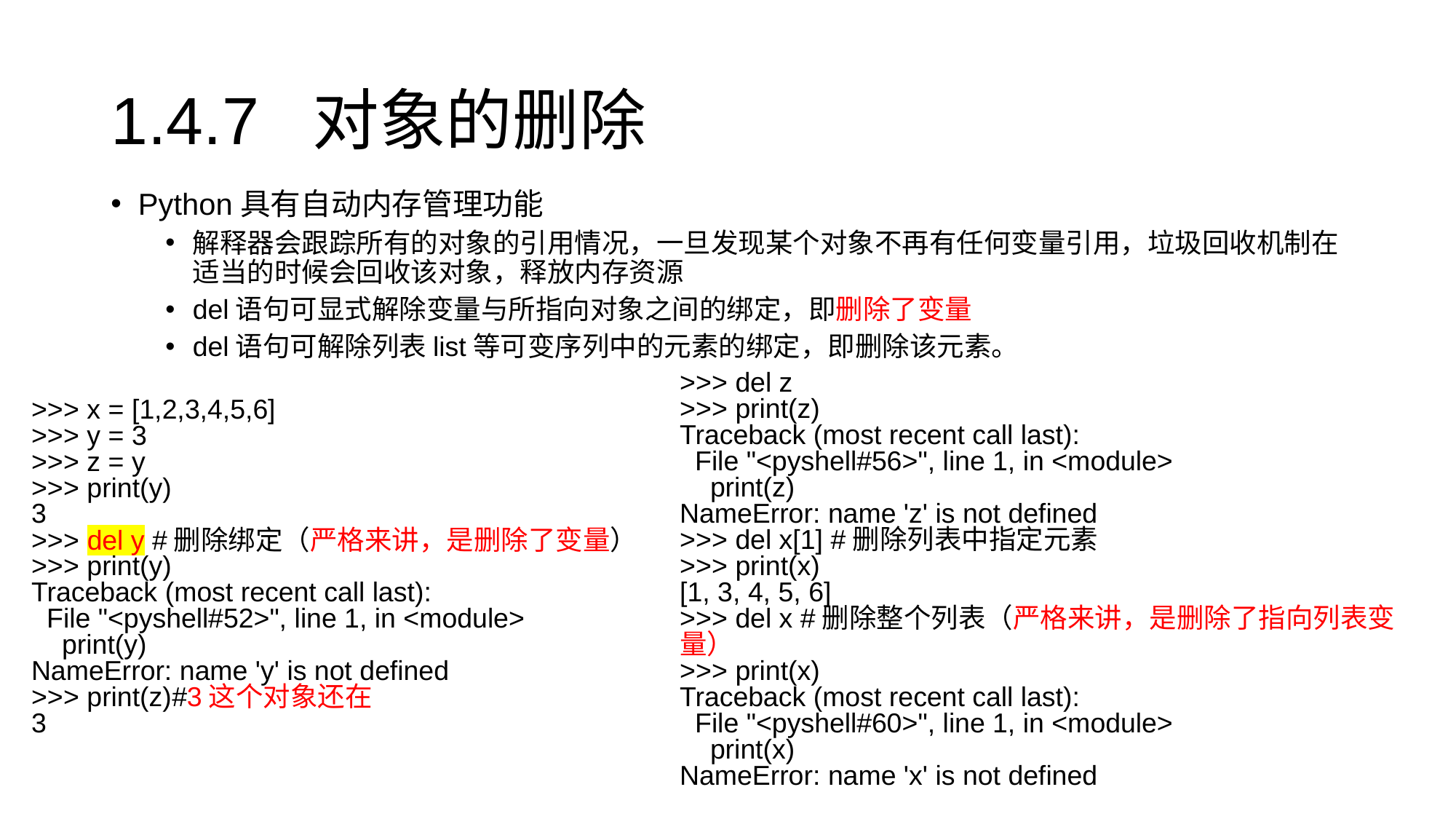

# 1.4.7  对象的删除
Python具有自动内存管理功能
解释器会跟踪所有的对象的引用情况，一旦发现某个对象不再有任何变量引用，垃圾回收机制在适当的时候会回收该对象，释放内存资源
del语句可显式解除变量与所指向对象之间的绑定，即删除了变量
del语句可解除列表list等可变序列中的元素的绑定，即删除该元素。
>>> del z
>>> print(z)
Traceback (most recent call last):
  File "<pyshell#56>", line 1, in <module>
    print(z)
NameError: name 'z' is not defined
>>> del x[1] #删除列表中指定元素
>>> print(x)
[1, 3, 4, 5, 6]
>>> del x #删除整个列表（严格来讲，是删除了指向列表变量）
>>> print(x)
Traceback (most recent call last):
  File "<pyshell#60>", line 1, in <module>
    print(x)
NameError: name 'x' is not defined
>>> x = [1,2,3,4,5,6]
>>> y = 3
>>> z = y
>>> print(y)
3
>>> del y #删除绑定（严格来讲，是删除了变量）
>>> print(y)
Traceback (most recent call last):
  File "<pyshell#52>", line 1, in <module>
    print(y)
NameError: name 'y' is not defined
>>> print(z)#3这个对象还在
3